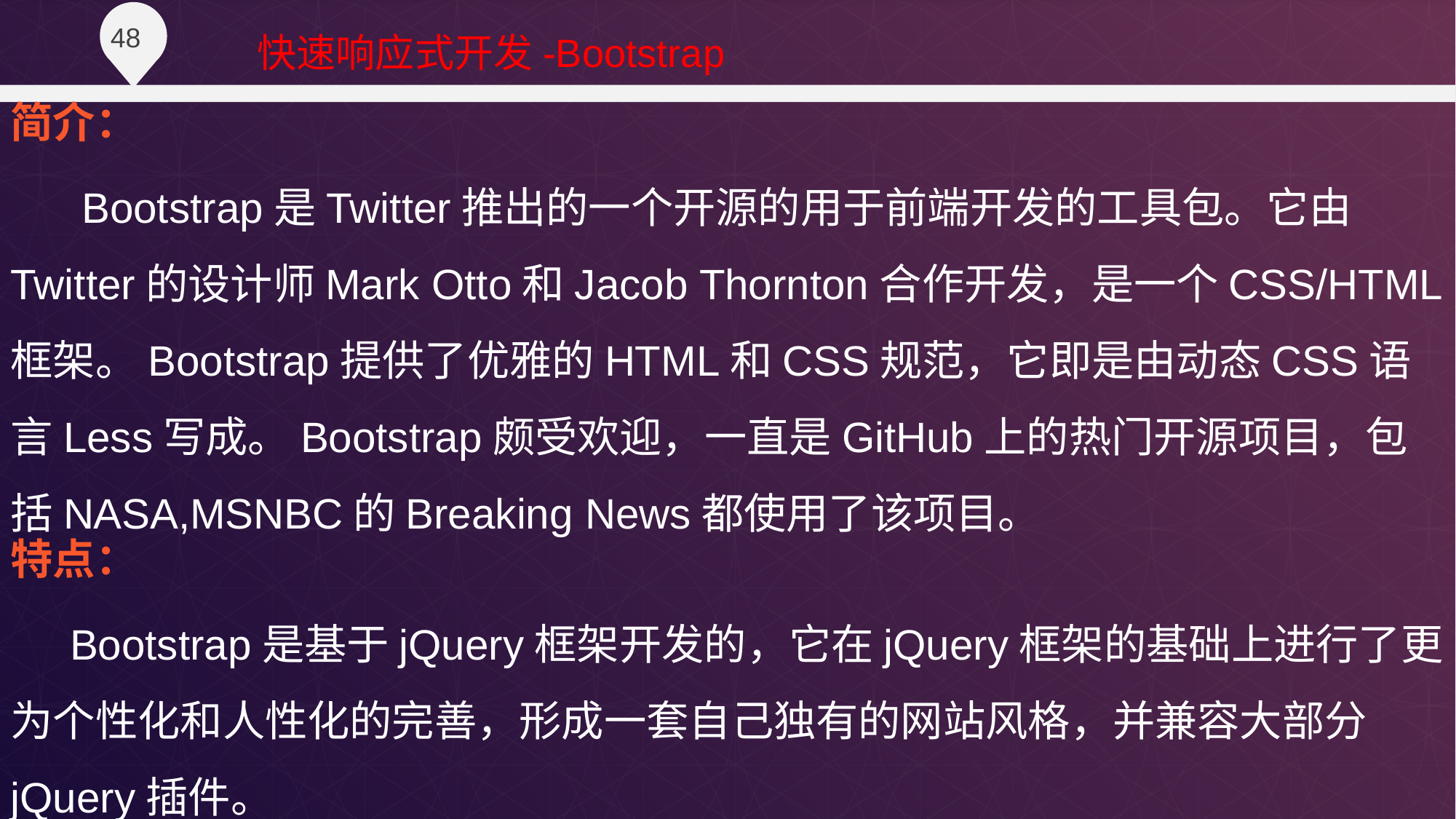

快速响应式开发-Bootstrap
简介：
      Bootstrap是Twitter推出的一个开源的用于前端开发的工具包。它由Twitter的设计师Mark Otto和Jacob Thornton合作开发，是一个CSS/HTML框架。Bootstrap提供了优雅的HTML和CSS规范，它即是由动态CSS语言Less写成。Bootstrap颇受欢迎，一直是GitHub上的热门开源项目，包括NASA,MSNBC的Breaking News都使用了该项目。
特点：
     Bootstrap是基于jQuery框架开发的，它在jQuery框架的基础上进行了更为个性化和人性化的完善，形成一套自己独有的网站风格，并兼容大部分jQuery插件。